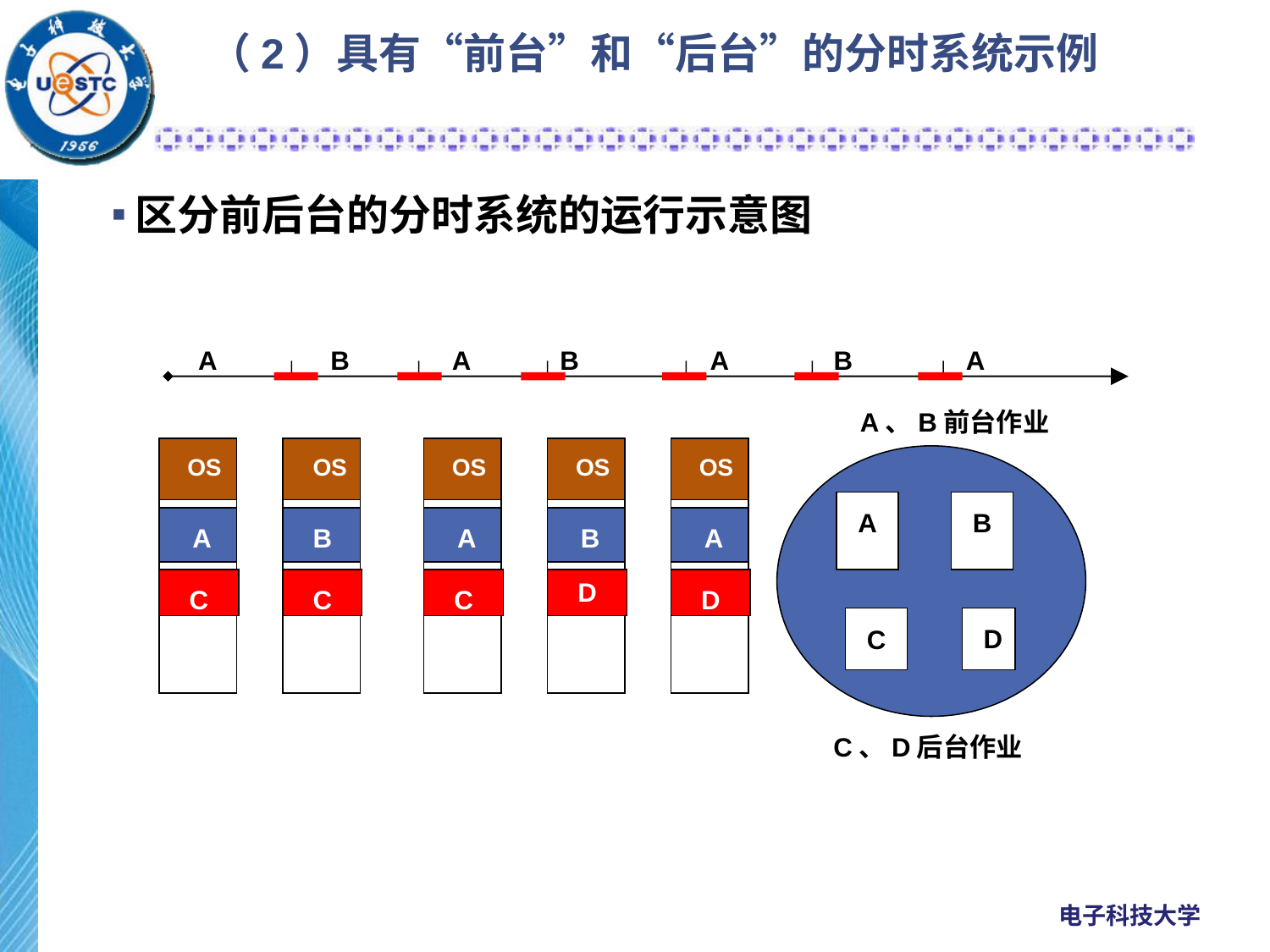

# （2）具有“前台”和“后台”的分时系统示例
区分前后台的分时系统的运行示意图
A
B
A
B
A
B
A

A、B前台作业

OS

A

C

OS

B

C

OS

A

C

OS

B

D

OS

A

D

A
B
C

D
C、D后台作业